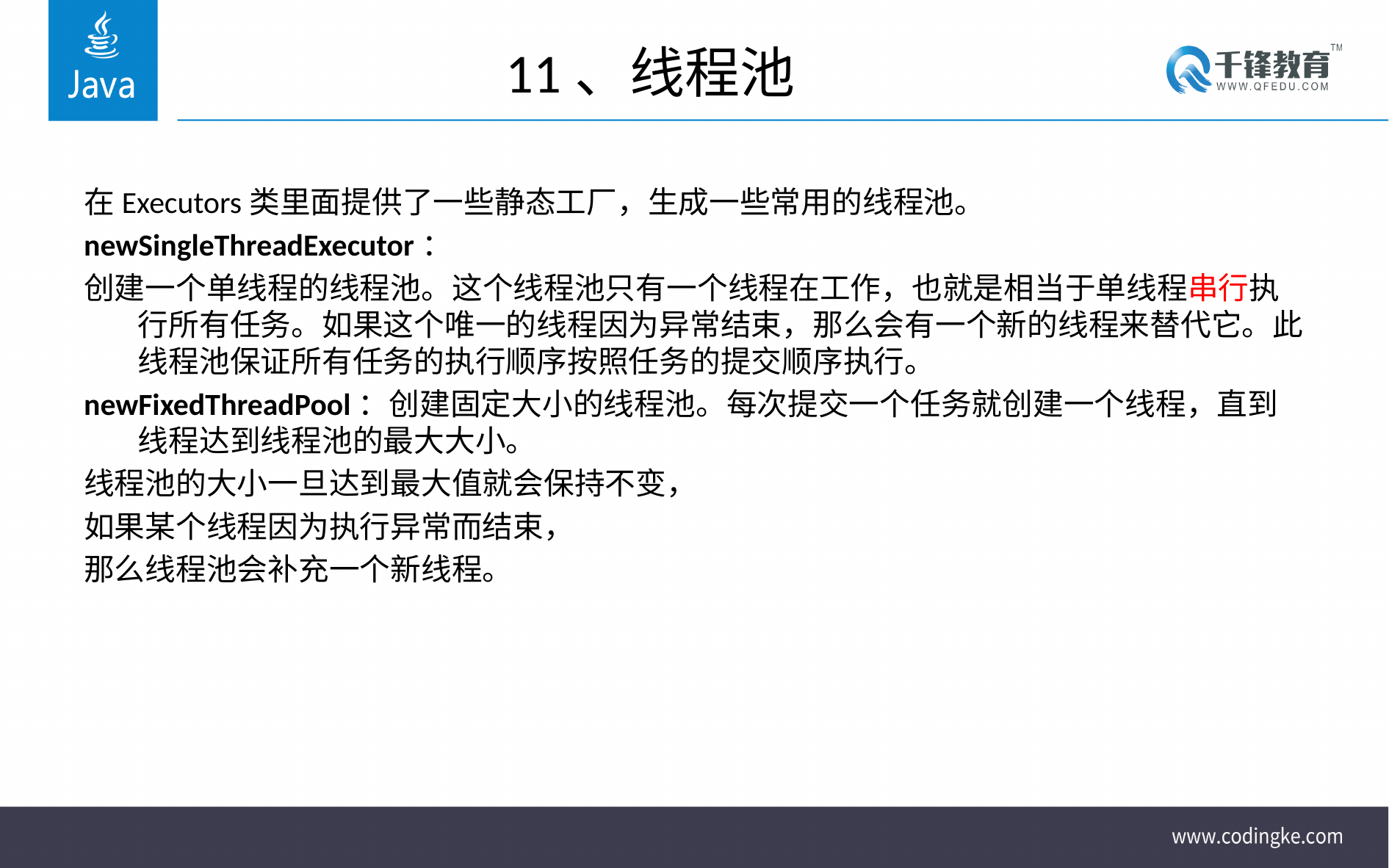

# 11、线程池
在Executors类里面提供了一些静态工厂，生成一些常用的线程池。
newSingleThreadExecutor：
创建一个单线程的线程池。这个线程池只有一个线程在工作，也就是相当于单线程串行执行所有任务。如果这个唯一的线程因为异常结束，那么会有一个新的线程来替代它。此线程池保证所有任务的执行顺序按照任务的提交顺序执行。
newFixedThreadPool：创建固定大小的线程池。每次提交一个任务就创建一个线程，直到线程达到线程池的最大大小。
线程池的大小一旦达到最大值就会保持不变，
如果某个线程因为执行异常而结束，
那么线程池会补充一个新线程。